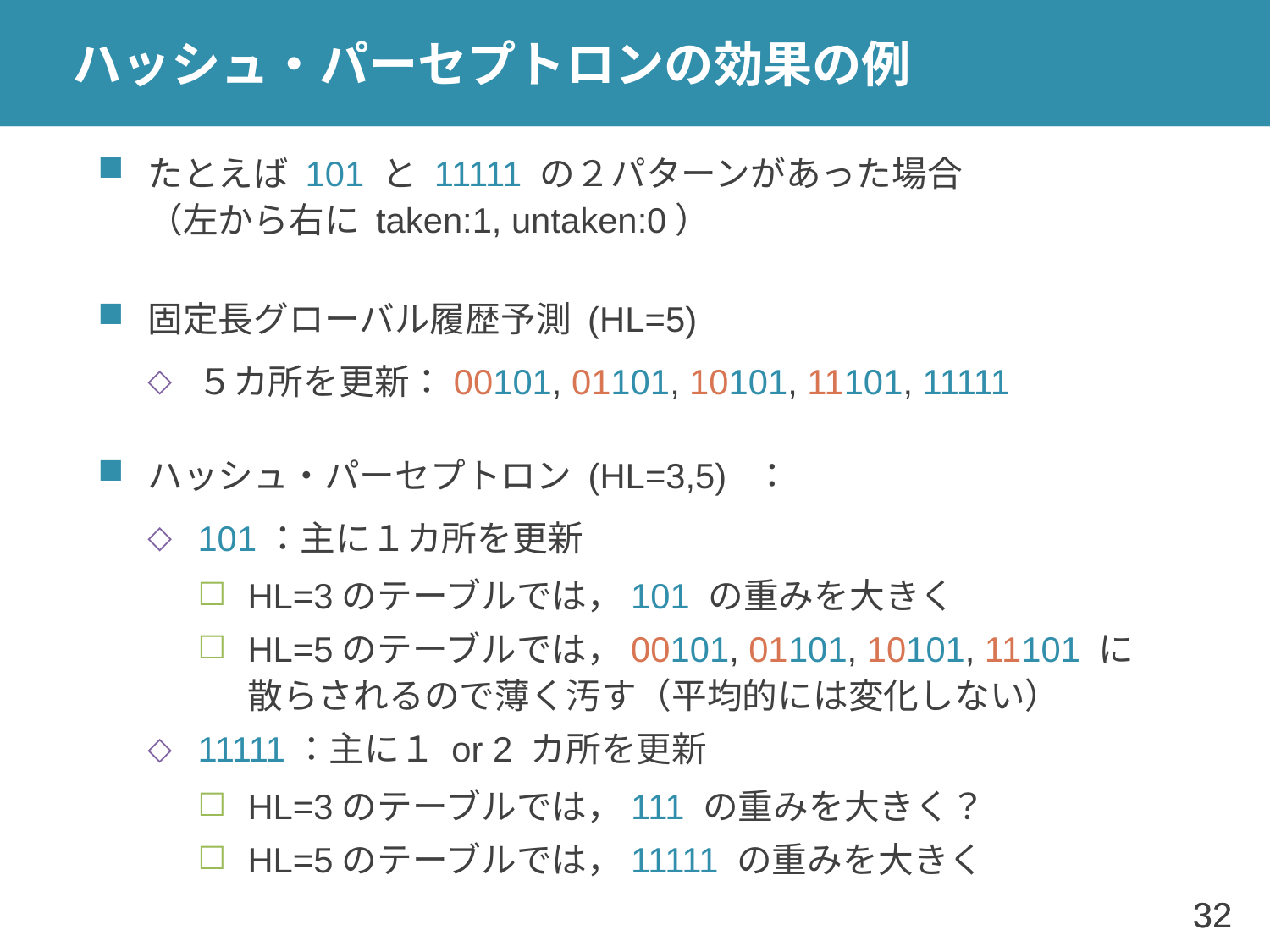

# ハッシュ・パーセプトロンの効果の例
たとえば 101 と 11111 の２パターンがあった場合
（左から右に taken:1, untaken:0）
固定長グローバル履歴予測 (HL=5)
５カ所を更新：00101, 01101, 10101, 11101, 11111
ハッシュ・パーセプトロン (HL=3,5)  ：
101：主に１カ所を更新
HL=3のテーブルでは，101 の重みを大きく
HL=5のテーブルでは，00101, 01101, 10101, 11101 に
散らされるので薄く汚す（平均的には変化しない）
11111：主に１ or 2 カ所を更新
HL=3のテーブルでは，111 の重みを大きく？
HL=5のテーブルでは，11111 の重みを大きく